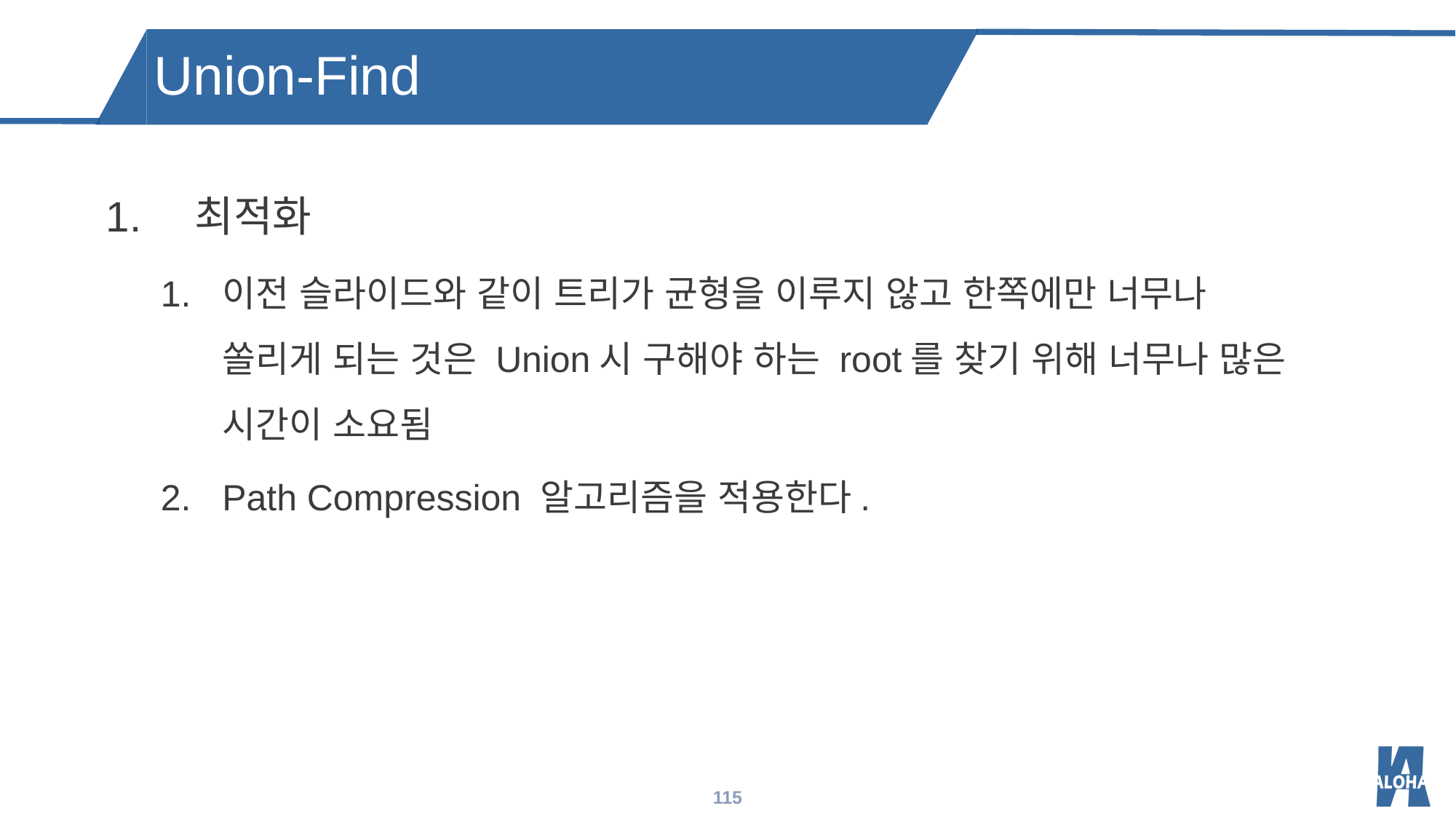

Union-Find
최적화
이전 슬라이드와 같이 트리가 균형을 이루지 않고 한쪽에만 너무나
쏠리게 되는 것은 Union시 구해야 하는 root를 찾기 위해 너무나 많은
시간이 소요됨
Path Compression 알고리즘을 적용한다.
115